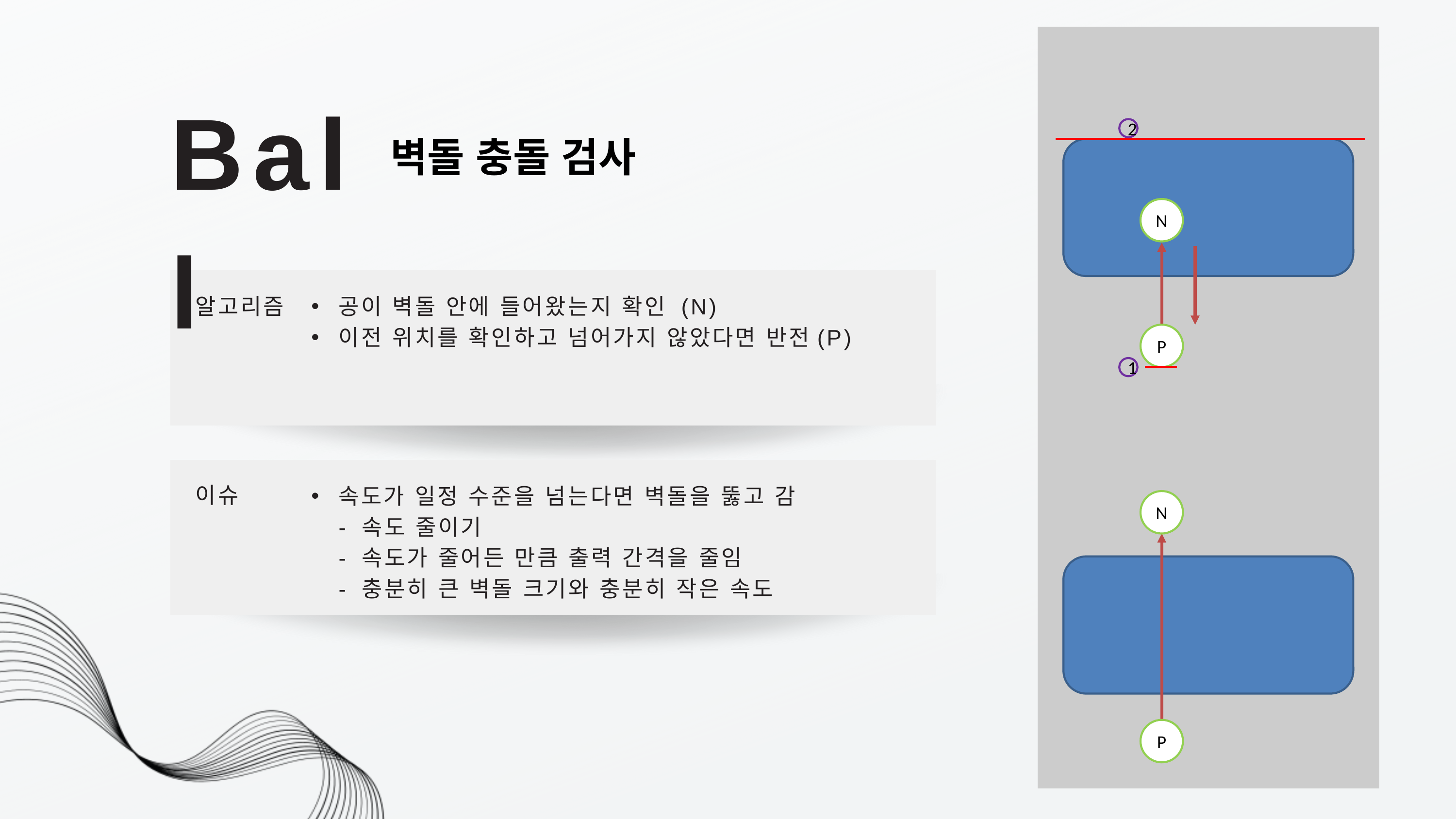

Ball
2
벽돌 충돌 검사

N

알고리즘
공이 벽돌 안에 들어왔는지 확인 (N)
이전 위치를 확인하고 넘어가지 않았다면 반전(P)

P
1

이슈
속도가 일정 수준을 넘는다면 벽돌을 뚫고 감
- 속도 줄이기
- 속도가 줄어든 만큼 출력 간격을 줄임
- 충분히 큰 벽돌 크기와 충분히 작은 속도
N

P